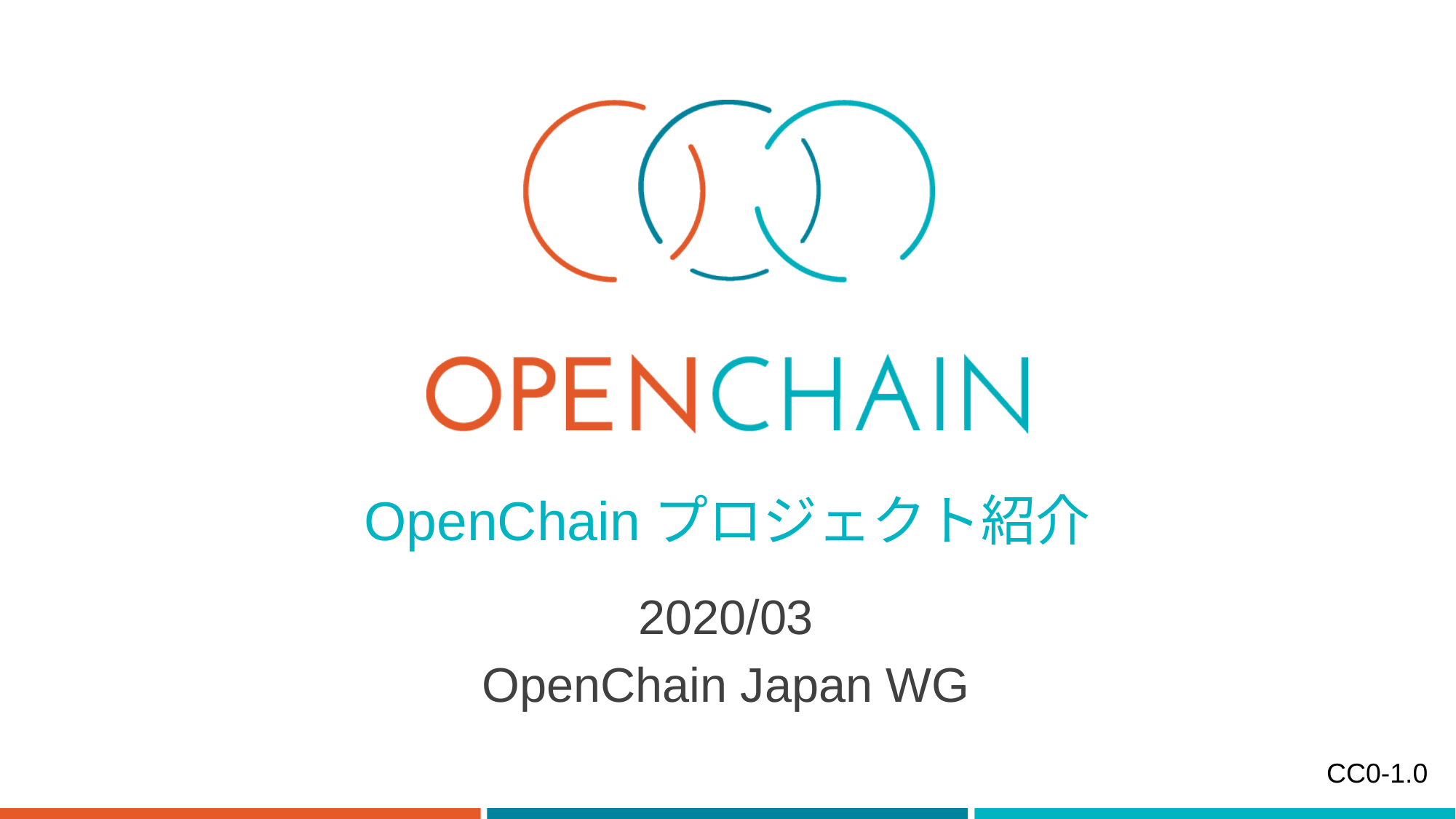

# OpenChainプロジェクト紹介
2020/03
OpenChain Japan WG

CC0-1.0